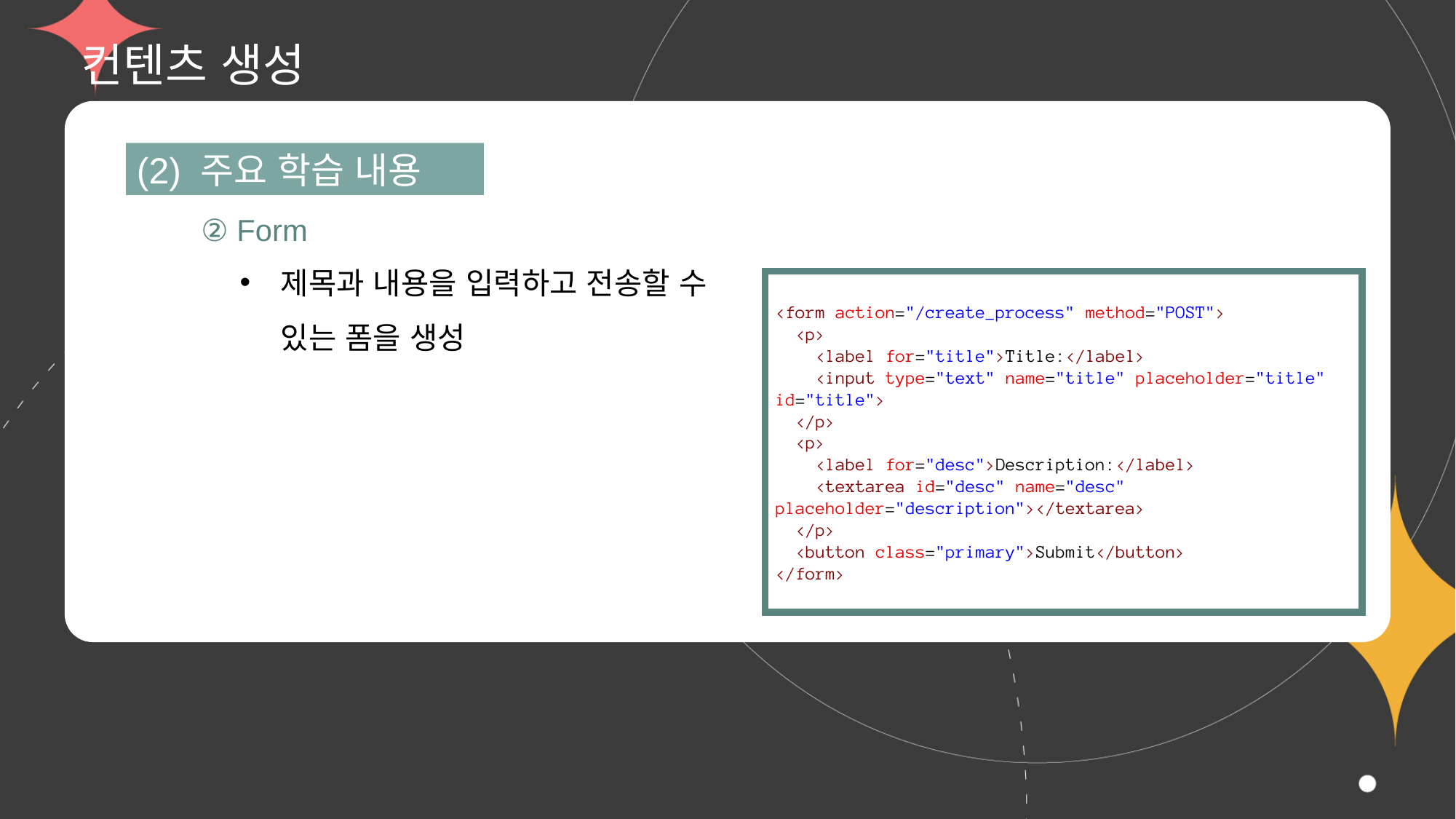

# 컨텐츠 생성
(2) 주요 학습 내용
② Form
제목과 내용을 입력하고 전송할 수
있는 폼을 생성
<form action="/create_process" method="POST">
  <p>
    <label for="title">Title:</label>
    <input type="text" name="title" placeholder="title" id="title">
  </p>
  <p>
    <label for="desc">Description:</label>
    <textarea id="desc" name="desc" placeholder="description"></textarea>
  </p>
  <button class="primary">Submit</button>
</form>